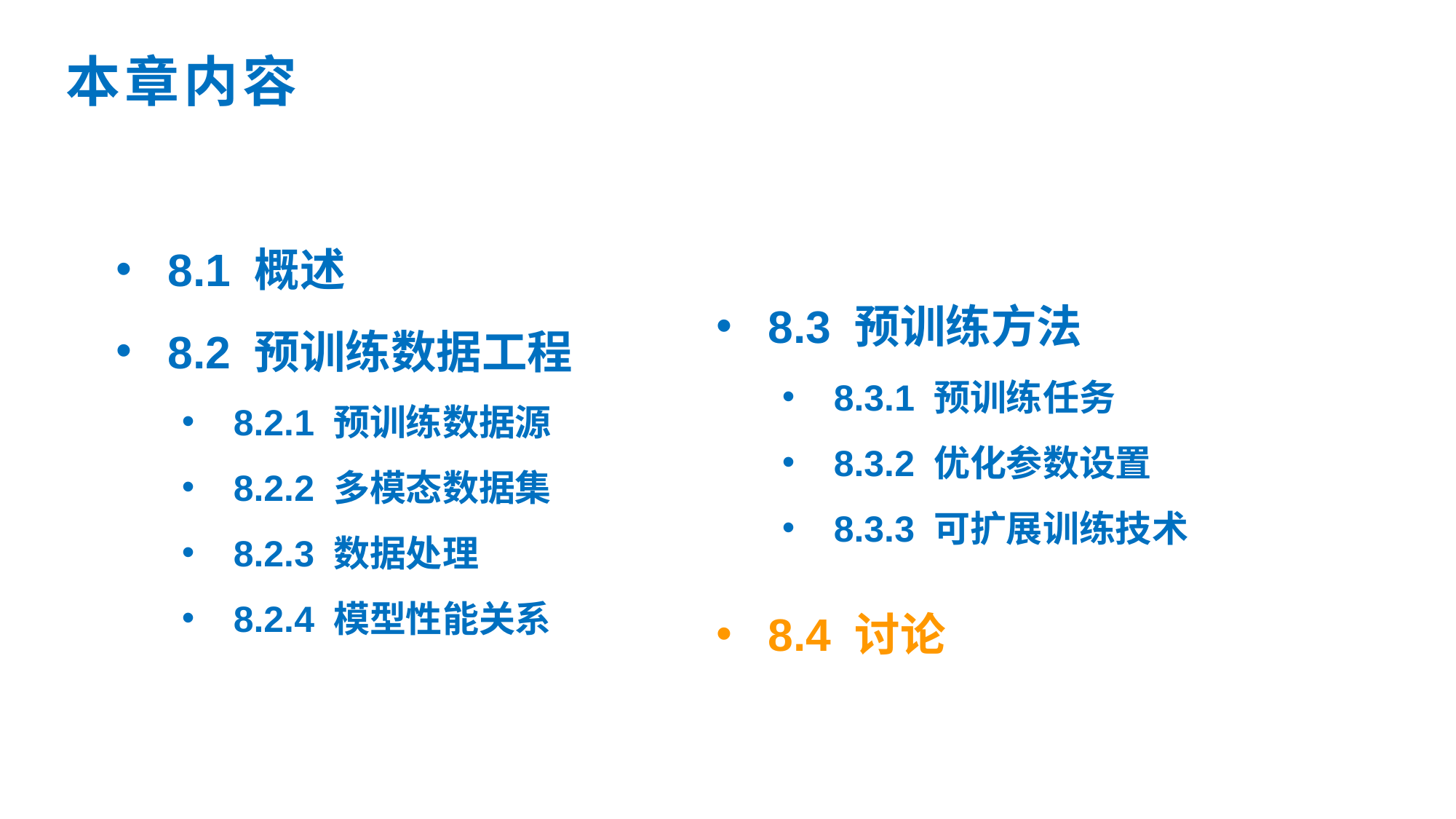

本章内容
8.1 概述
8.2 预训练数据工程
8.2.1 预训练数据源
8.2.2 多模态数据集
8.2.3 数据处理
8.2.4 模型性能关系

8.3 预训练方法
8.3.1 预训练任务
8.3.2 优化参数设置
8.3.3 可扩展训练技术
8.4 讨论